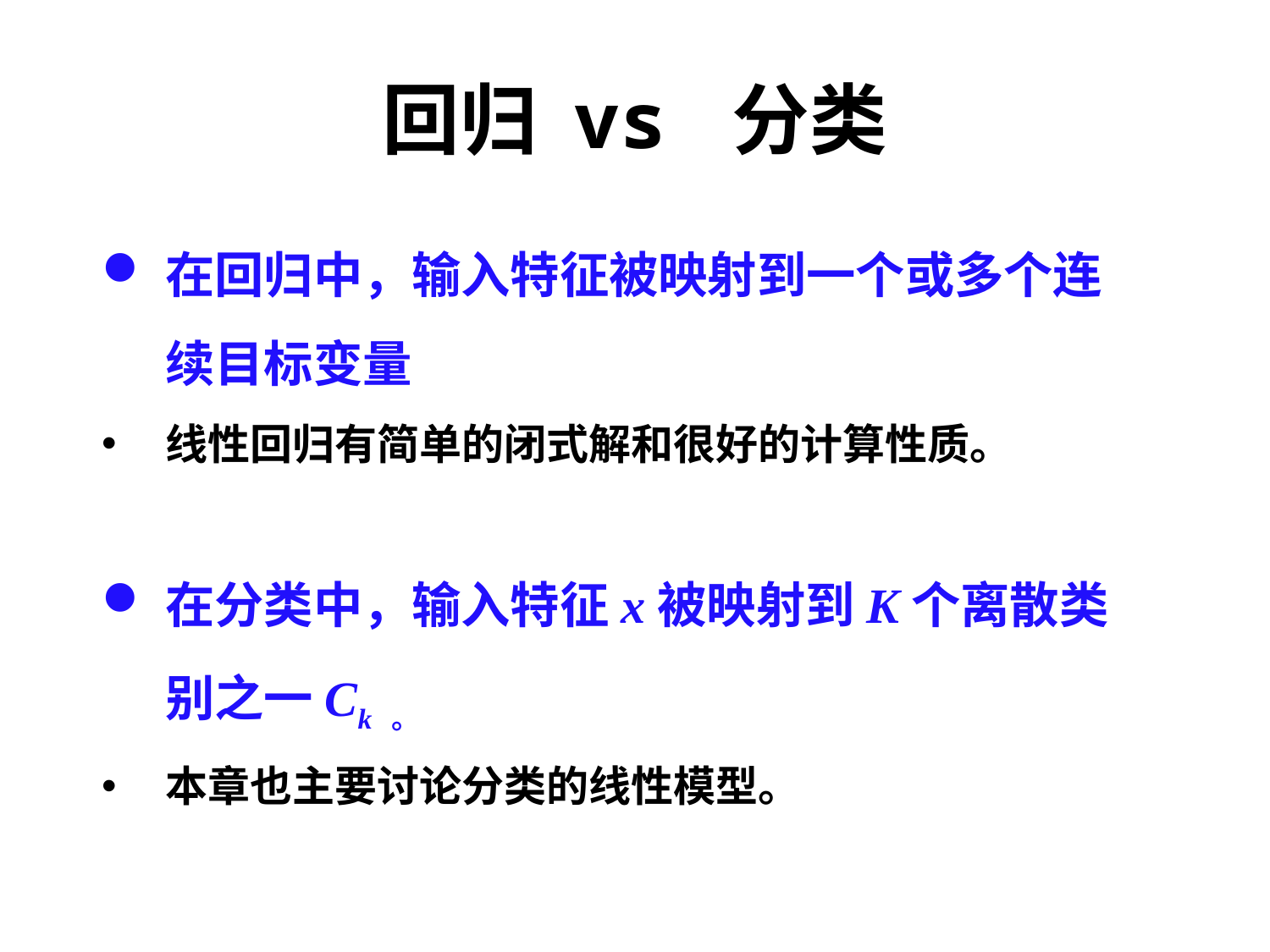

# 回归 vs 分类
在回归中，输入特征被映射到一个或多个连续目标变量
线性回归有简单的闭式解和很好的计算性质。

在分类中，输入特征x被映射到K个离散类别之一Ck 。
本章也主要讨论分类的线性模型。
4